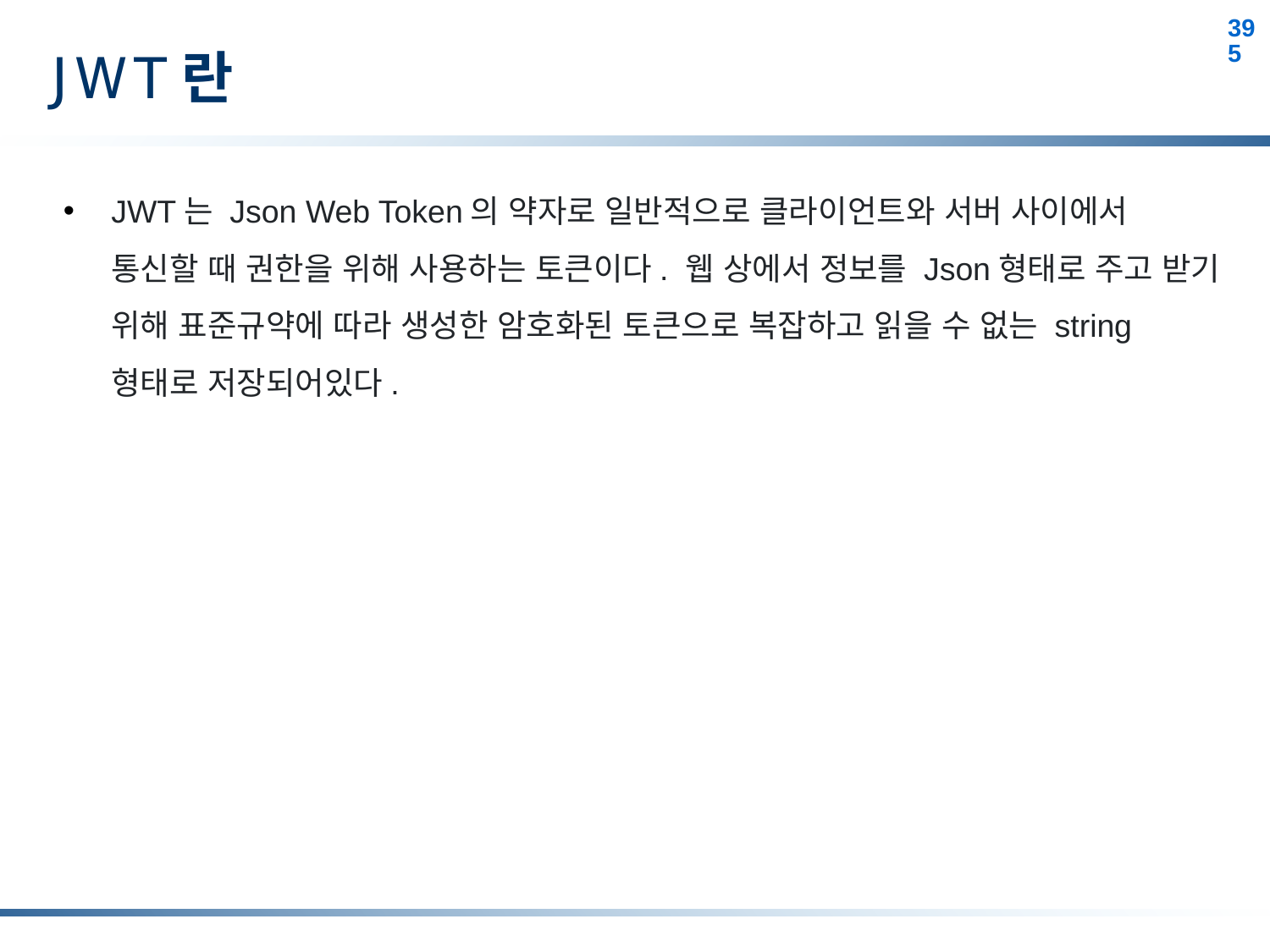

# JWT란
JWT는 Json Web Token의 약자로 일반적으로 클라이언트와 서버 사이에서 통신할 때 권한을 위해 사용하는 토큰이다. 웹 상에서 정보를 Json형태로 주고 받기 위해 표준규약에 따라 생성한 암호화된 토큰으로 복잡하고 읽을 수 없는 string 형태로 저장되어있다.